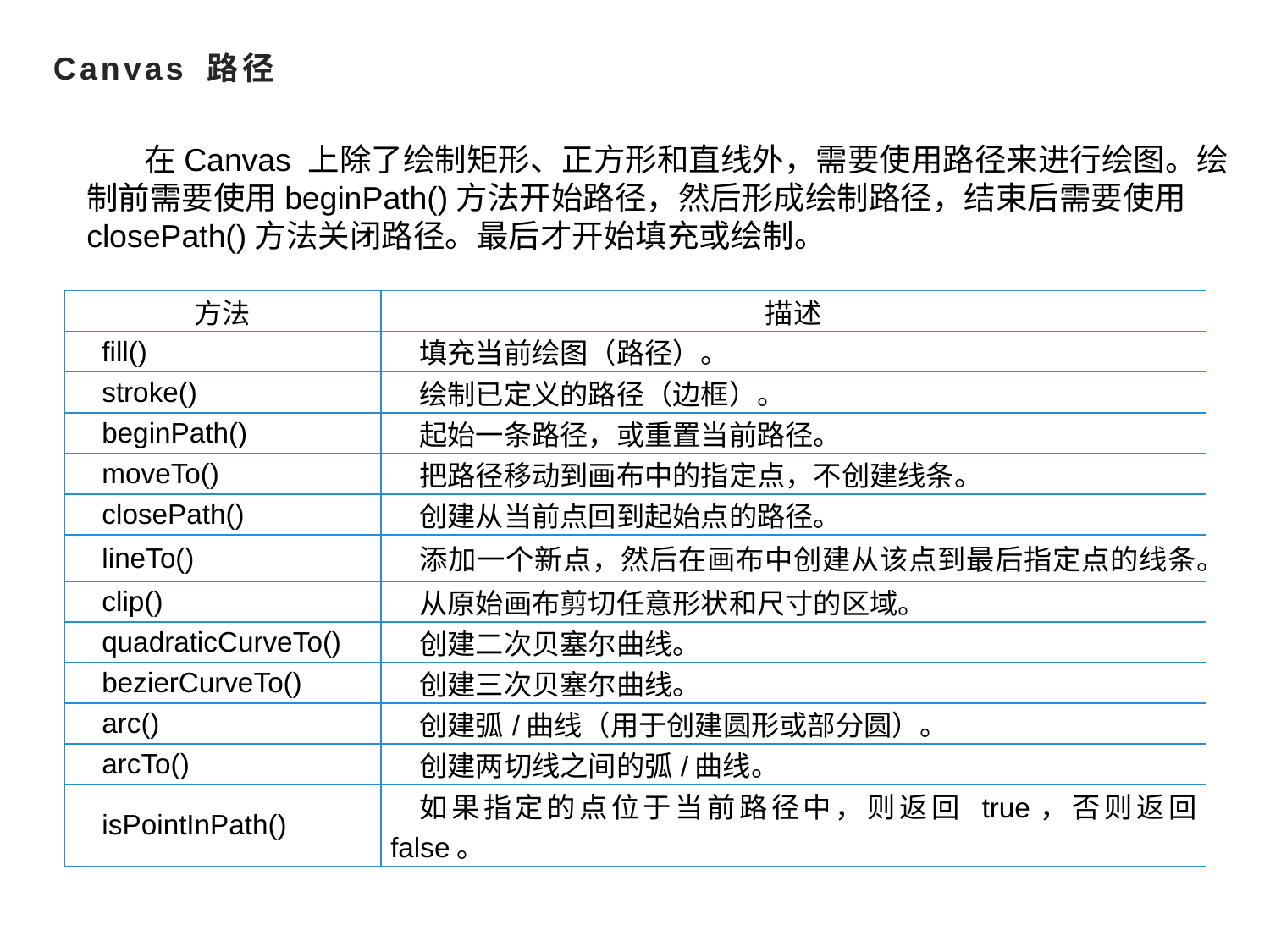

# Canvas 路径
       在Canvas 上除了绘制矩形、正方形和直线外，需要使用路径来进行绘图。绘制前需要使用beginPath()方法开始路径，然后形成绘制路径，结束后需要使用closePath()方法关闭路径。最后才开始填充或绘制。
| 方法 | 描述 |
| --- | --- |
| fill() | 填充当前绘图（路径）。 |
| stroke() | 绘制已定义的路径（边框）。 |
| beginPath() | 起始一条路径，或重置当前路径。 |
| moveTo() | 把路径移动到画布中的指定点，不创建线条。 |
| closePath() | 创建从当前点回到起始点的路径。 |
| lineTo() | 添加一个新点，然后在画布中创建从该点到最后指定点的线条。 |
| clip() | 从原始画布剪切任意形状和尺寸的区域。 |
| quadraticCurveTo() | 创建二次贝塞尔曲线。 |
| bezierCurveTo() | 创建三次贝塞尔曲线。 |
| arc() | 创建弧/曲线（用于创建圆形或部分圆）。 |
| arcTo() | 创建两切线之间的弧/曲线。 |
| isPointInPath() | 如果指定的点位于当前路径中，则返回 true，否则返回 false。 |